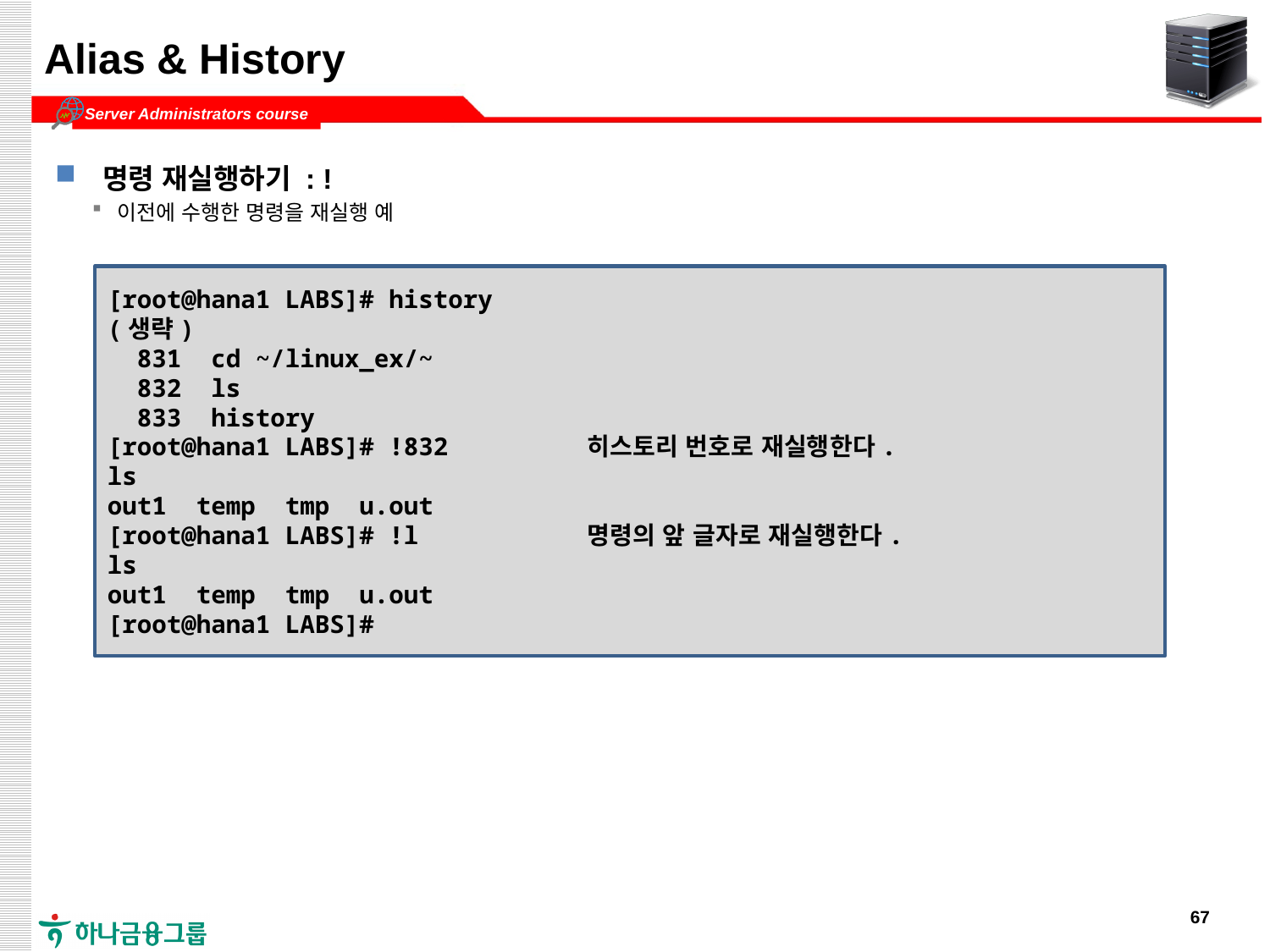

# Alias & History
명령 재실행하기 : !
이전에 수행한 명령을 재실행 예
[root@hana1 LABS]# history
(생략)
  831  cd ~/linux_ex/~
  832  ls
  833  history
[root@hana1 LABS]# !832         히스토리 번호로 재실행한다.
ls
out1  temp  tmp  u.out
[root@hana1 LABS]# !l           명령의 앞 글자로 재실행한다.
ls
out1  temp  tmp  u.out
[root@hana1 LABS]#